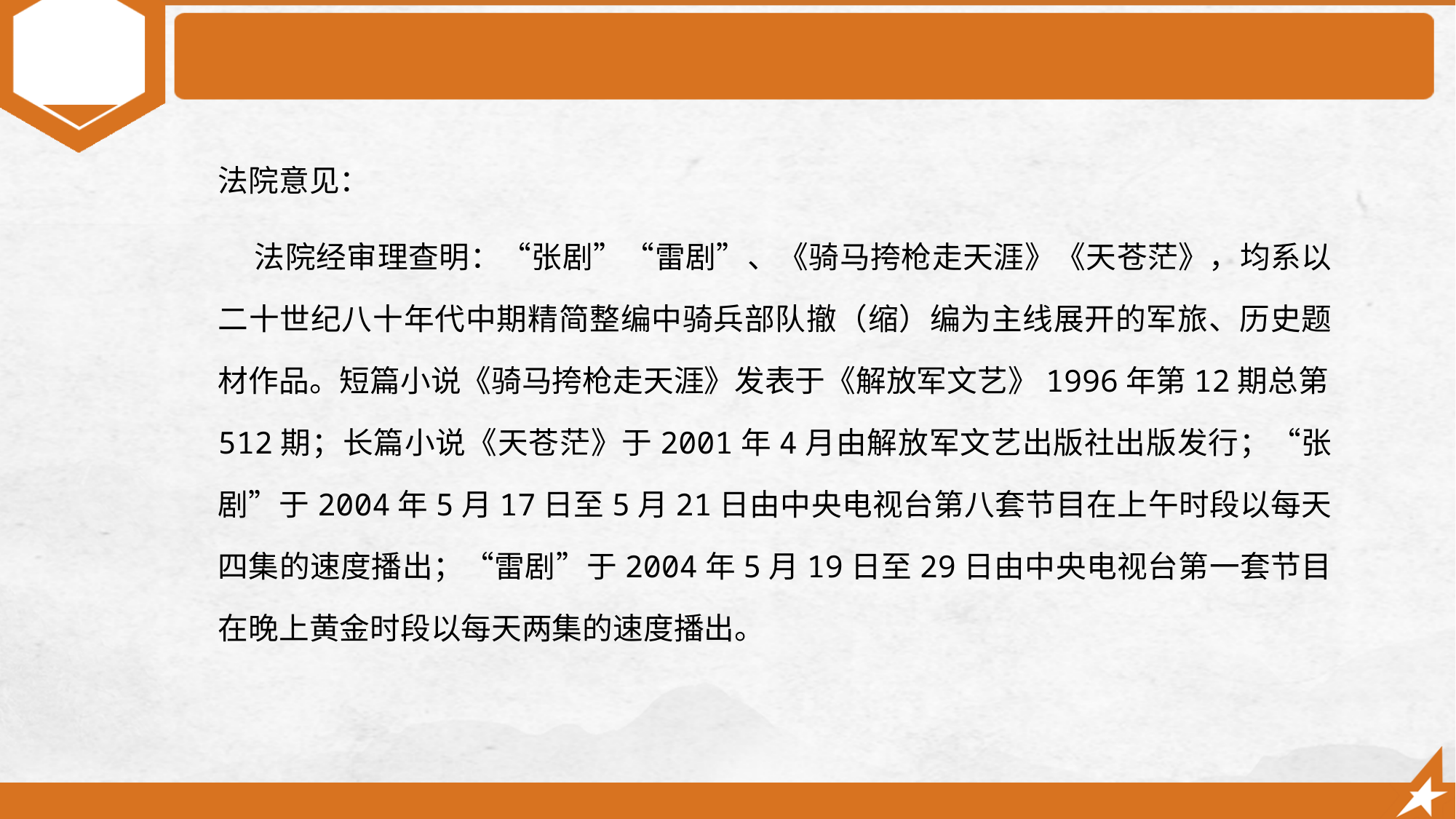

法院意见：
    法院经审理查明：“张剧”“雷剧”、《骑马挎枪走天涯》《天苍茫》，均系以二十世纪八十年代中期精简整编中骑兵部队撤（缩）编为主线展开的军旅、历史题材作品。短篇小说《骑马挎枪走天涯》发表于《解放军文艺》1996年第12期总第512期；长篇小说《天苍茫》于2001年4月由解放军文艺出版社出版发行；“张剧”于2004年5月17日至5月21日由中央电视台第八套节目在上午时段以每天四集的速度播出；“雷剧”于2004年5月19日至29日由中央电视台第一套节目在晚上黄金时段以每天两集的速度播出。